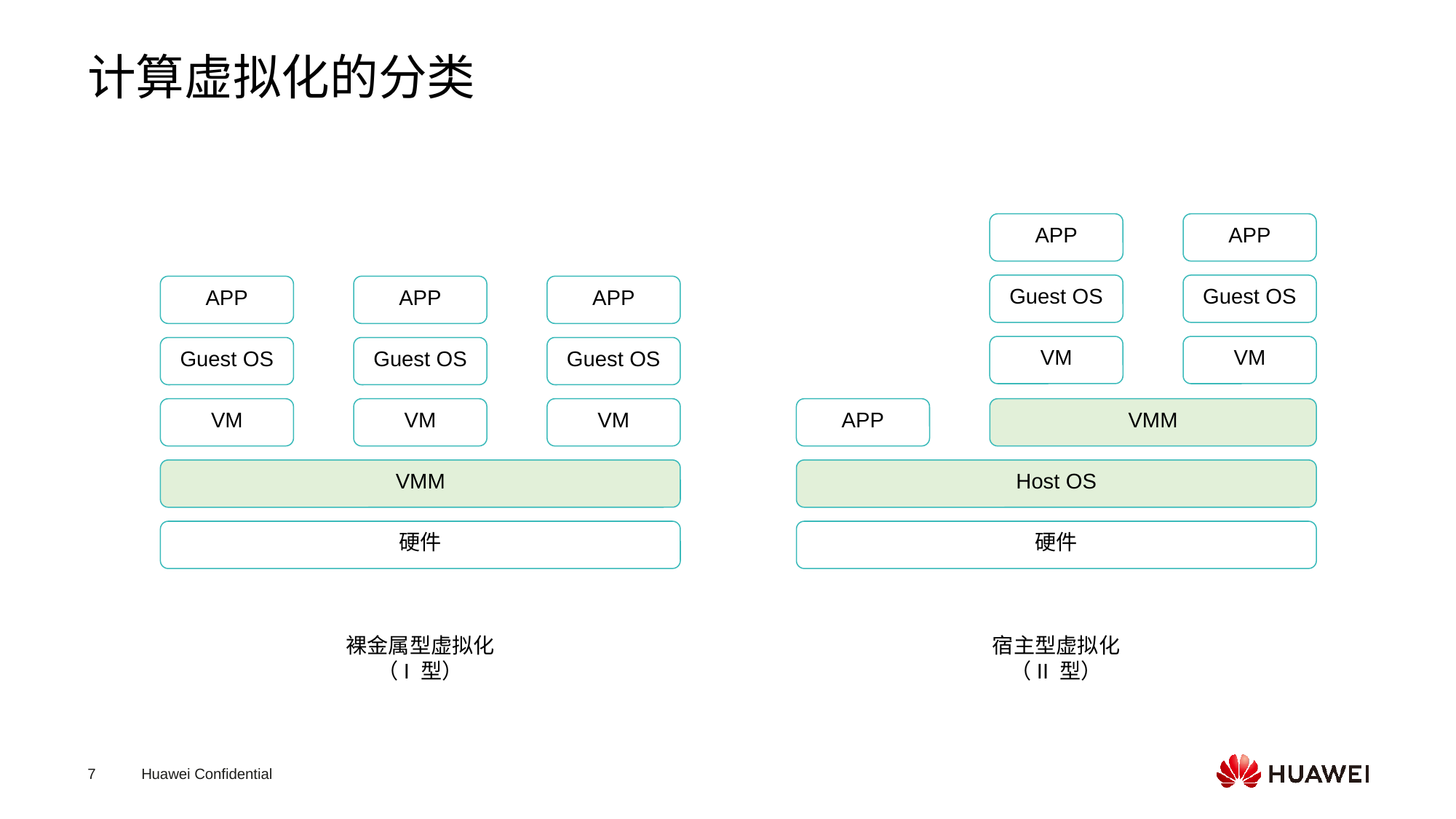

# 计算虚拟化的分类
APP
APP
Guest OS
Guest OS
APP
Guest OS
VM
APP
Guest OS
VM
APP
Guest OS
VM
VM
VM
APP
VMM
VMM
Host OS
硬件
硬件
裸金属型虚拟化
（I 型）
宿主型虚拟化
（II 型）